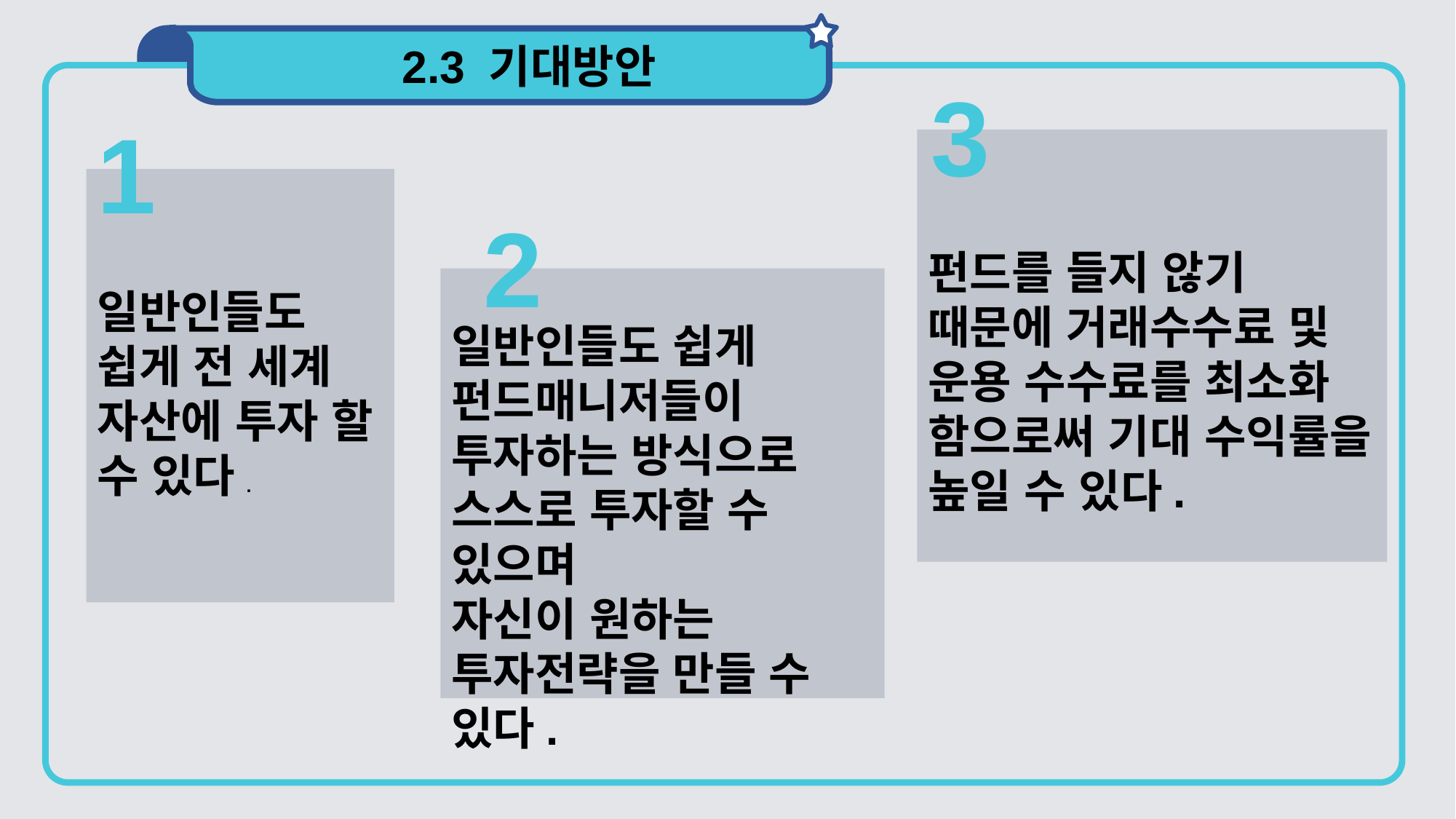

2.3 기대방안
3

1

펀드를 들지 않기 때문에 거래수수료 및 운용 수수료를 최소화 함으로써 기대 수익률을 높일 수 있다.

일반인들도 쉽게 전 세계 자산에 투자 할 수 있다.

2

일반인들도 쉽게 펀드매니저들이 투자하는 방식으로 스스로 투자할 수 있으며
자신이 원하는 투자전략을 만들 수 있다.